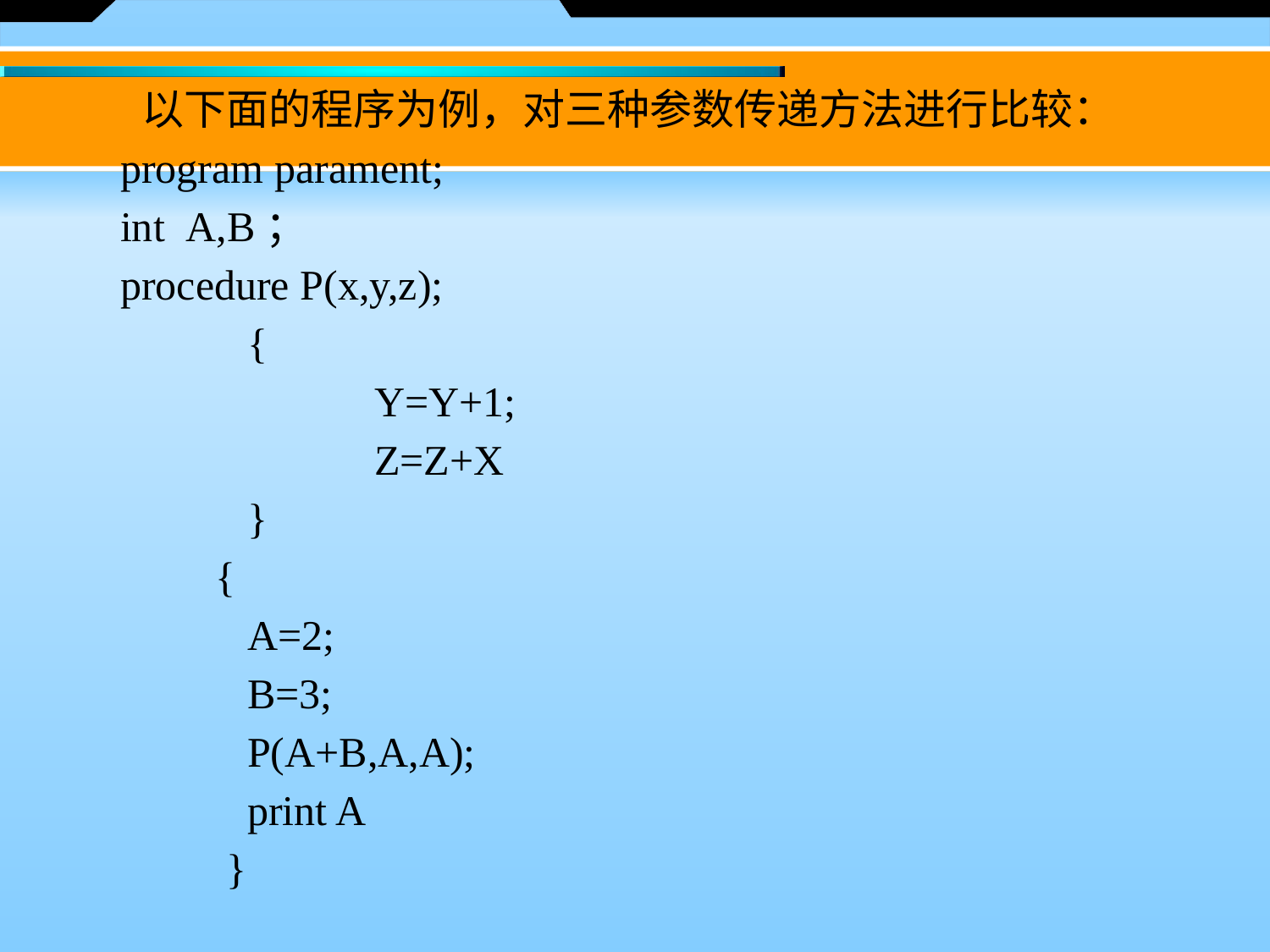

以下面的程序为例，对三种参数传递方法进行比较：
program parament;
int  A,B；
procedure P(x,y,z);
            {
		Y=Y+1;
               	Z=Z+X
            }
         {
            A=2;
            B=3;
            P(A+B,A,A);
            print A
          }